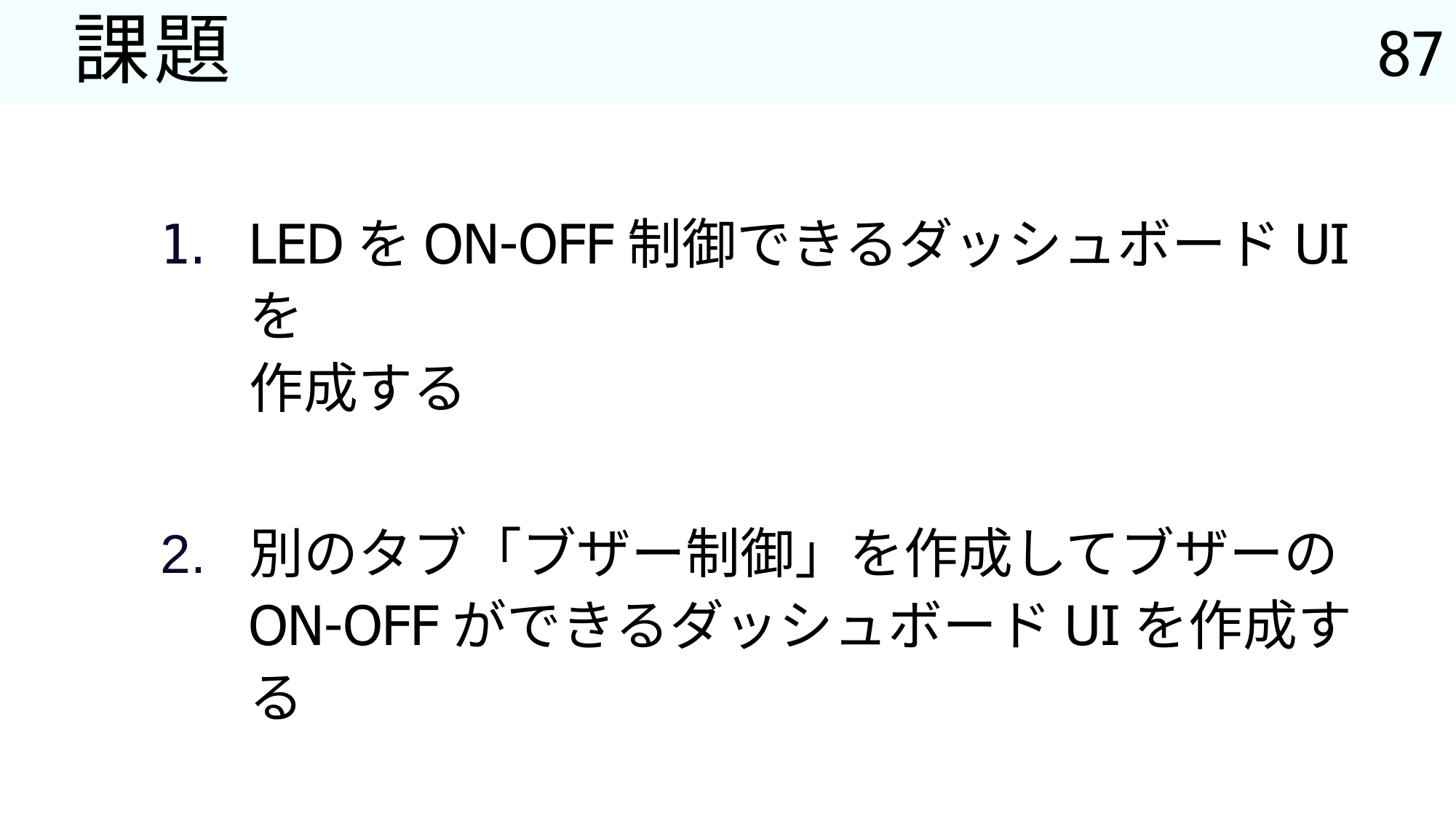

87
# 課題
LEDをON-OFF制御できるダッシュボードUIを
作成する

別のタブ「ブザー制御」を作成してブザーのON-OFFができるダッシュボードUIを作成する